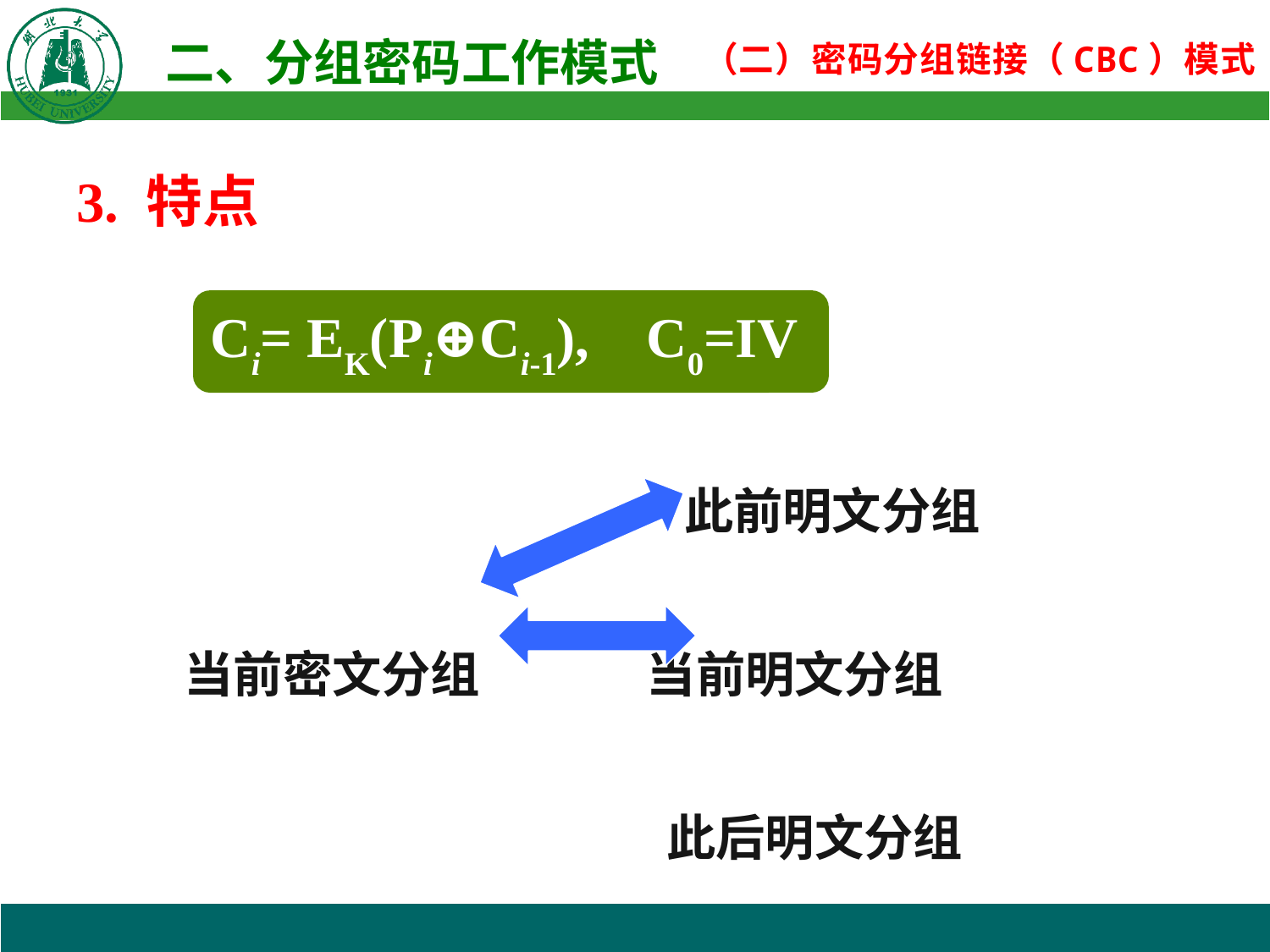

3. 特点

			                     	此前明文分组

   当前密文分组		当前明文分组

                                              此后明文分组
Ci= EK(Pi⊕Ci-1),    C0=IV